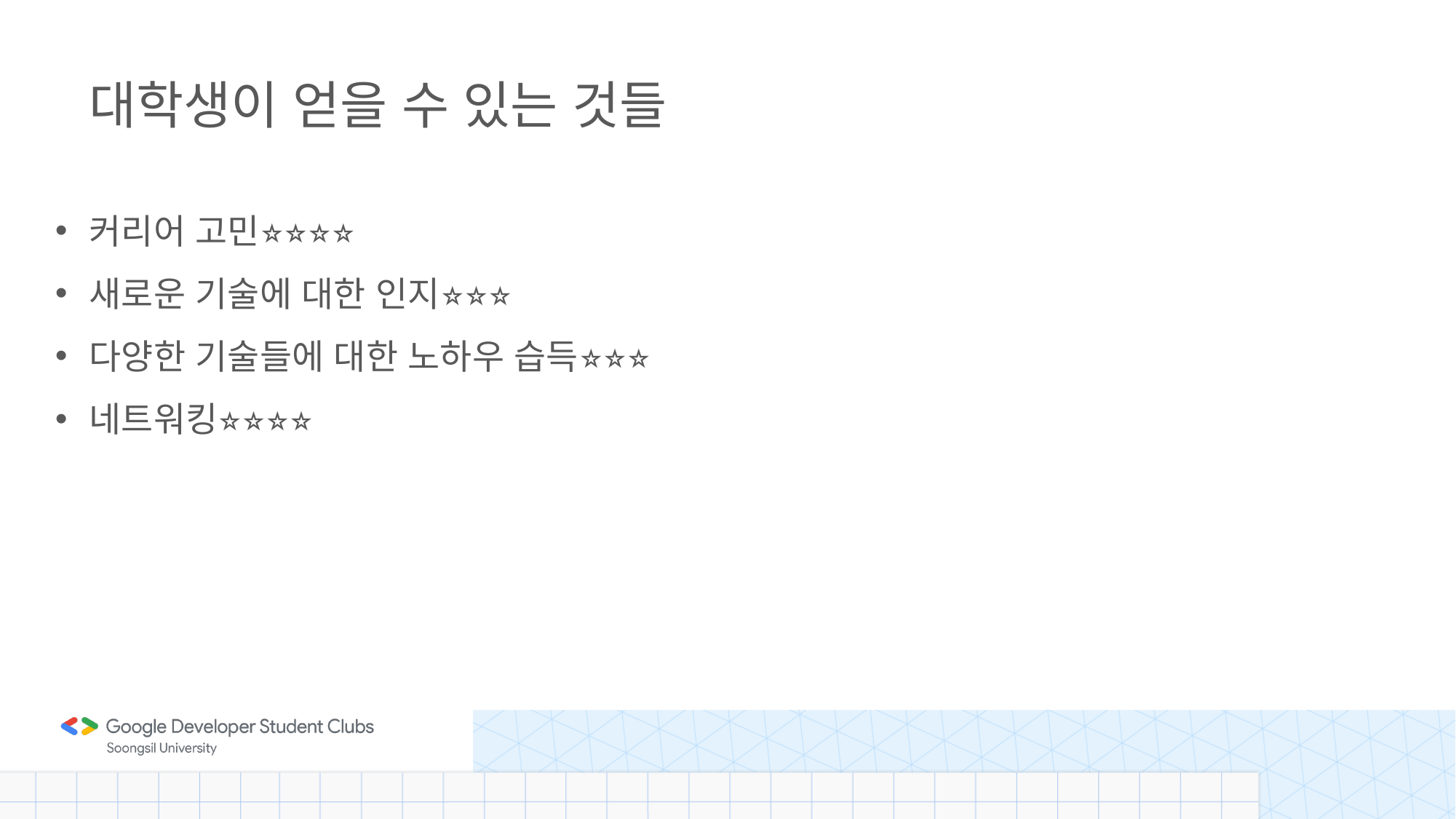

대학생이 얻을 수 있는 것들
커리어 고민⭐️⭐️⭐️⭐️
새로운 기술에 대한 인지⭐️⭐️⭐️
다양한 기술들에 대한 노하우 습득⭐️⭐️⭐️
네트워킹⭐️⭐️⭐️⭐️